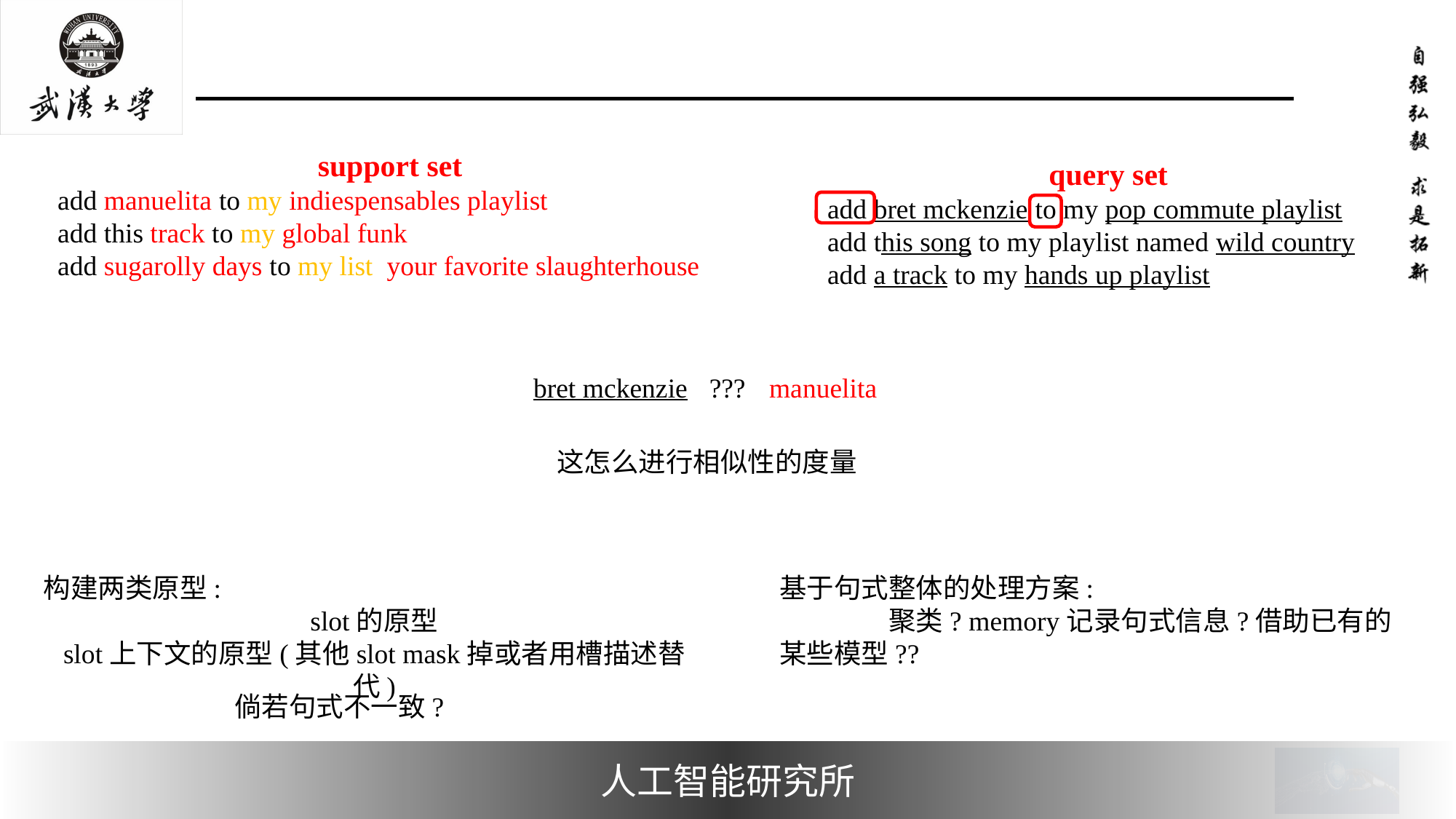

#
support set
add manuelita to my indiespensables playlist
add this track to my global funk
add sugarolly days to my list  your favorite slaughterhouse
query set
add bret mckenzie to my pop commute playlist
add this song to my playlist named wild country
add a track to my hands up playlist

bret mckenzie
???
 manuelita
这怎么进行相似性的度量
构建两类原型:
slot的原型
slot上下文的原型(其他slot mask掉或者用槽描述替代)
基于句式整体的处理方案:
	聚类? memory记录句式信息?借助已有的某些模型??
倘若句式不一致?
50